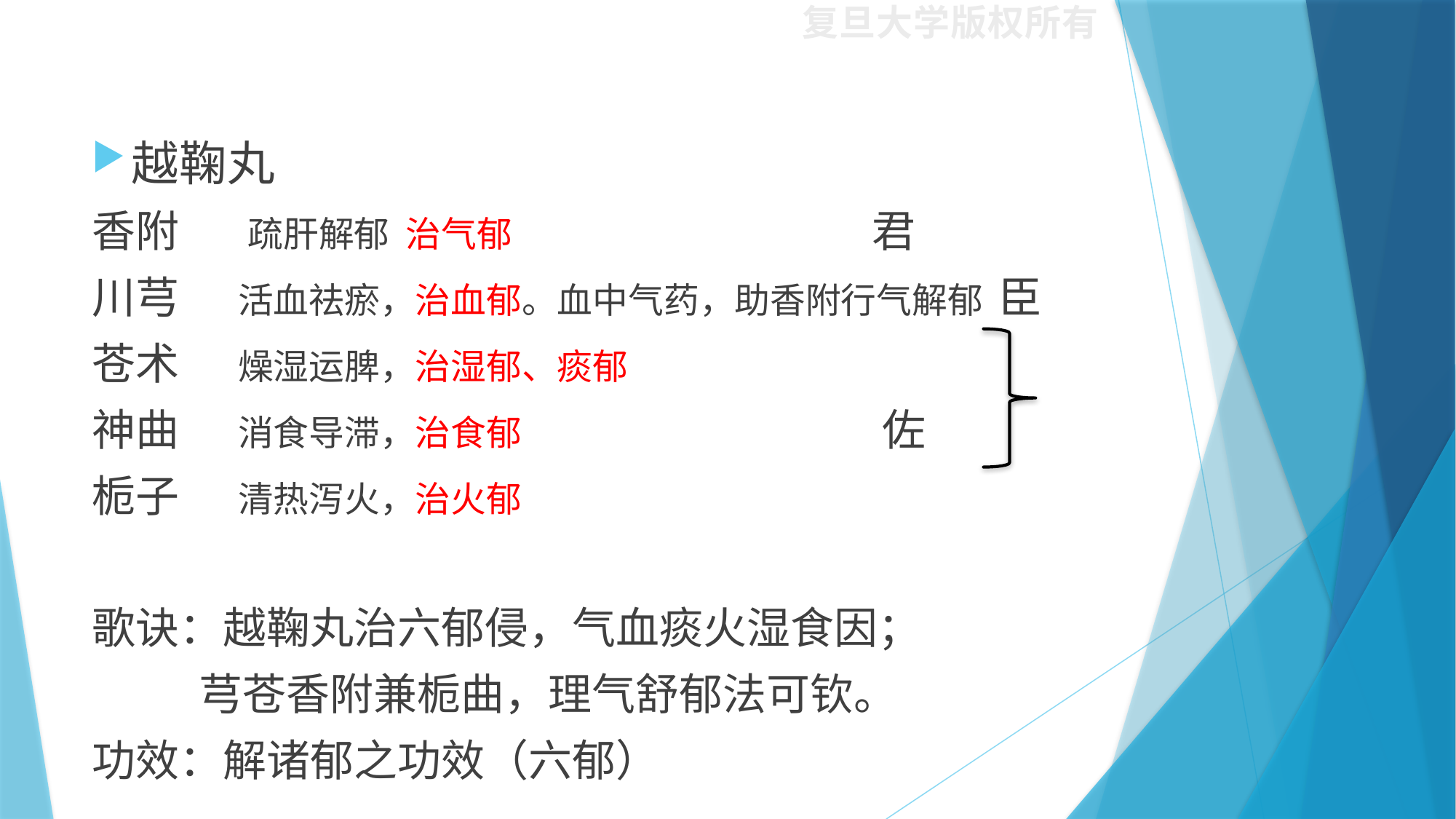

#
越鞠丸
香附       疏肝解郁  治气郁                                             君
川芎      活血祛瘀，治血郁。血中气药，助香附行气解郁  臣
苍术      燥湿运脾，治湿郁、痰郁
神曲      消食导滞，治食郁                                             佐
栀子      清热泻火，治火郁

歌诀：越鞠丸治六郁侵，气血痰火湿食因；
          芎苍香附兼栀曲，理气舒郁法可钦。
功效：解诸郁之功效（六郁）